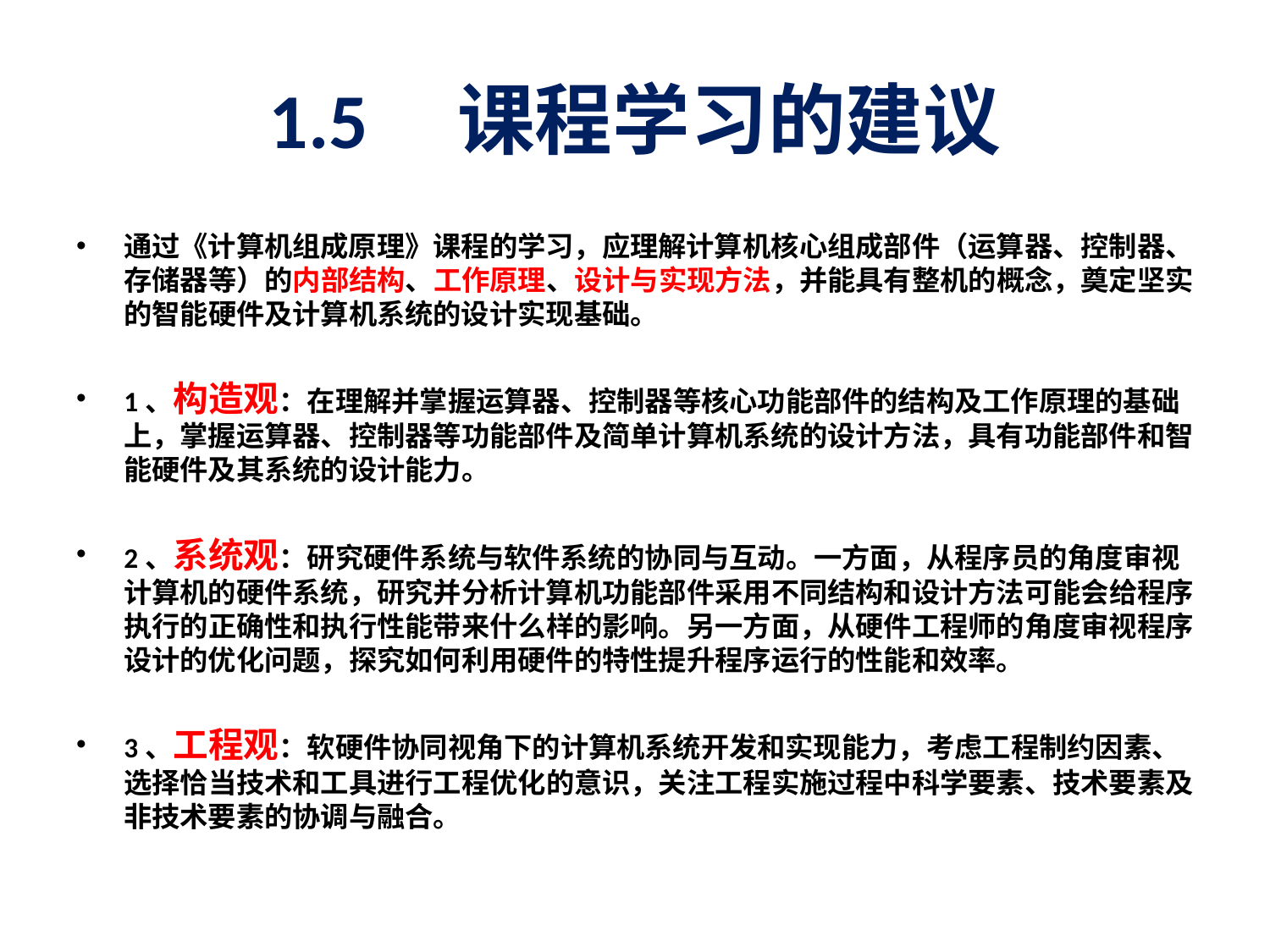

# 1.5    课程学习的建议
通过《计算机组成原理》课程的学习，应理解计算机核心组成部件（运算器、控制器、存储器等）的内部结构、工作原理、设计与实现方法，并能具有整机的概念，奠定坚实的智能硬件及计算机系统的设计实现基础。

1、构造观：在理解并掌握运算器、控制器等核心功能部件的结构及工作原理的基础上，掌握运算器、控制器等功能部件及简单计算机系统的设计方法，具有功能部件和智能硬件及其系统的设计能力。

2、系统观：研究硬件系统与软件系统的协同与互动。一方面，从程序员的角度审视计算机的硬件系统，研究并分析计算机功能部件采用不同结构和设计方法可能会给程序执行的正确性和执行性能带来什么样的影响。另一方面，从硬件工程师的角度审视程序设计的优化问题，探究如何利用硬件的特性提升程序运行的性能和效率。

3、工程观：软硬件协同视角下的计算机系统开发和实现能力，考虑工程制约因素、选择恰当技术和工具进行工程优化的意识，关注工程实施过程中科学要素、技术要素及非技术要素的协调与融合。